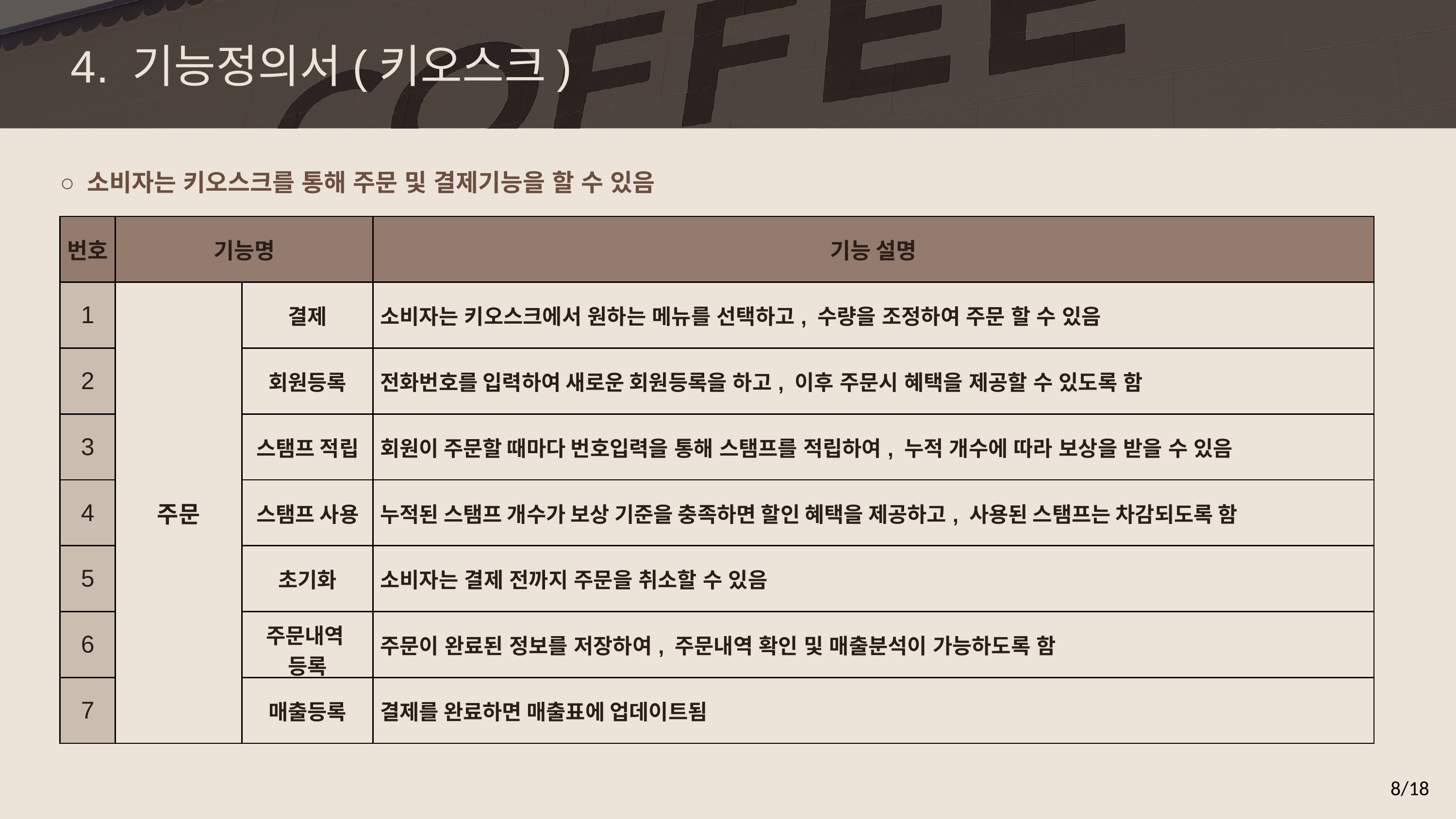

4. 기능정의서(키오스크)
○ 소비자는 키오스크를 통해 주문 및 결제기능을 할 수 있음
| 번호 | 기능명 |  | 기능 설명 |
| --- | --- | --- | --- |
| 1 | 주문 | 결제 | 소비자는 키오스크에서 원하는 메뉴를 선택하고, 수량을 조정하여 주문 할 수 있음 |
| 2 |  | 회원등록 | 전화번호를 입력하여 새로운 회원등록을 하고, 이후 주문시 혜택을 제공할 수 있도록 함 |
| 3 |  | 스탬프 적립 | 회원이 주문할 때마다 번호입력을 통해 스탬프를 적립하여, 누적 개수에 따라 보상을 받을 수 있음 |
| 4 |  | 스탬프 사용 | 누적된 스탬프 개수가 보상 기준을 충족하면 할인 혜택을 제공하고, 사용된 스탬프는 차감되도록 함 |
| 5 |  | 초기화 | 소비자는 결제 전까지 주문을 취소할 수 있음 |
| 6 |  | 주문내역 등록 | 주문이 완료된 정보를 저장하여, 주문내역 확인 및 매출분석이 가능하도록 함 |
| 7 |  | 매출등록 | 결제를 완료하면 매출표에 업데이트됨 |
8/18